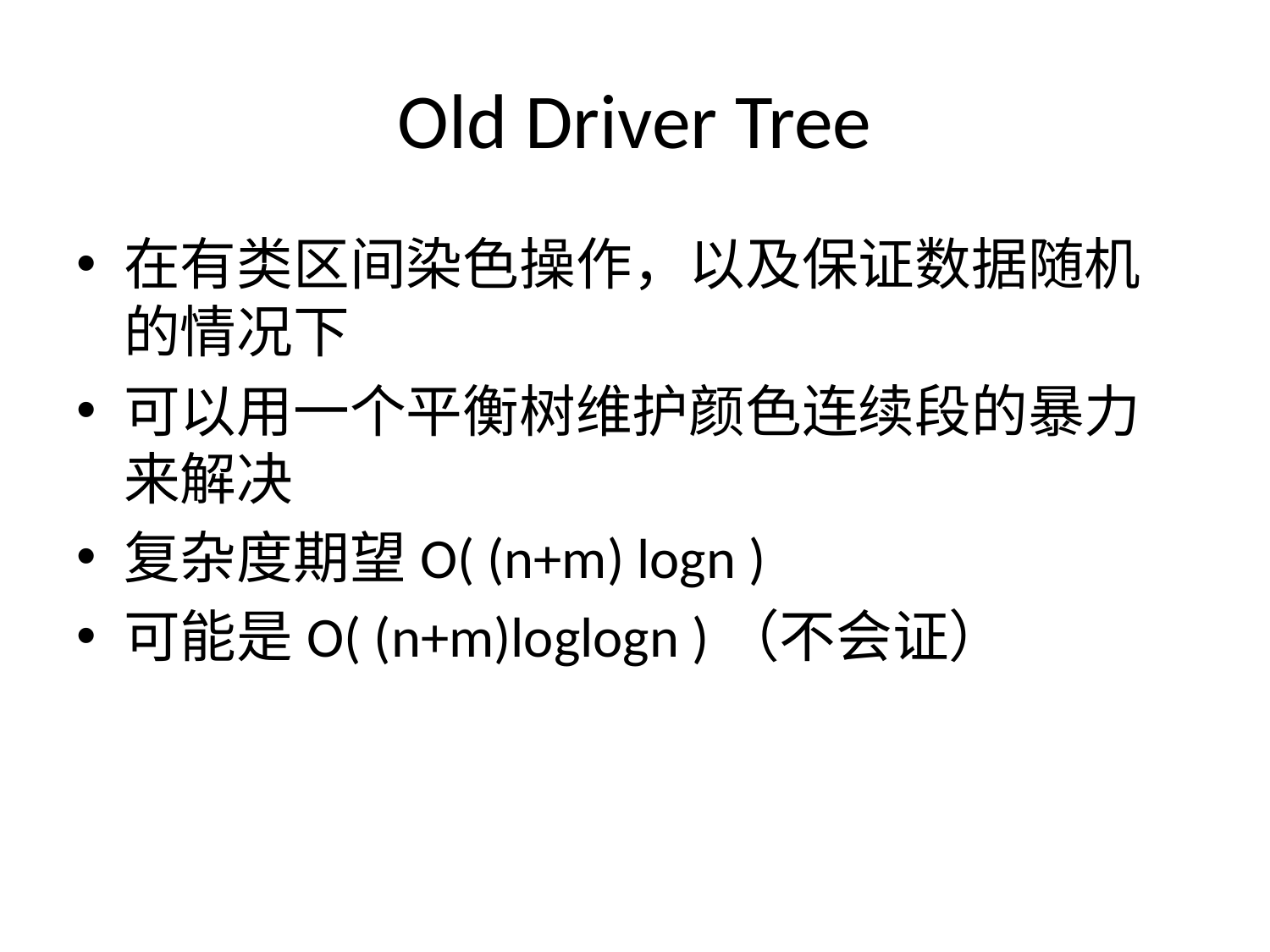

# Old Driver Tree
在有类区间染色操作，以及保证数据随机的情况下
可以用一个平衡树维护颜色连续段的暴力来解决
复杂度期望O( (n+m) logn )
可能是O( (n+m)loglogn )（不会证）